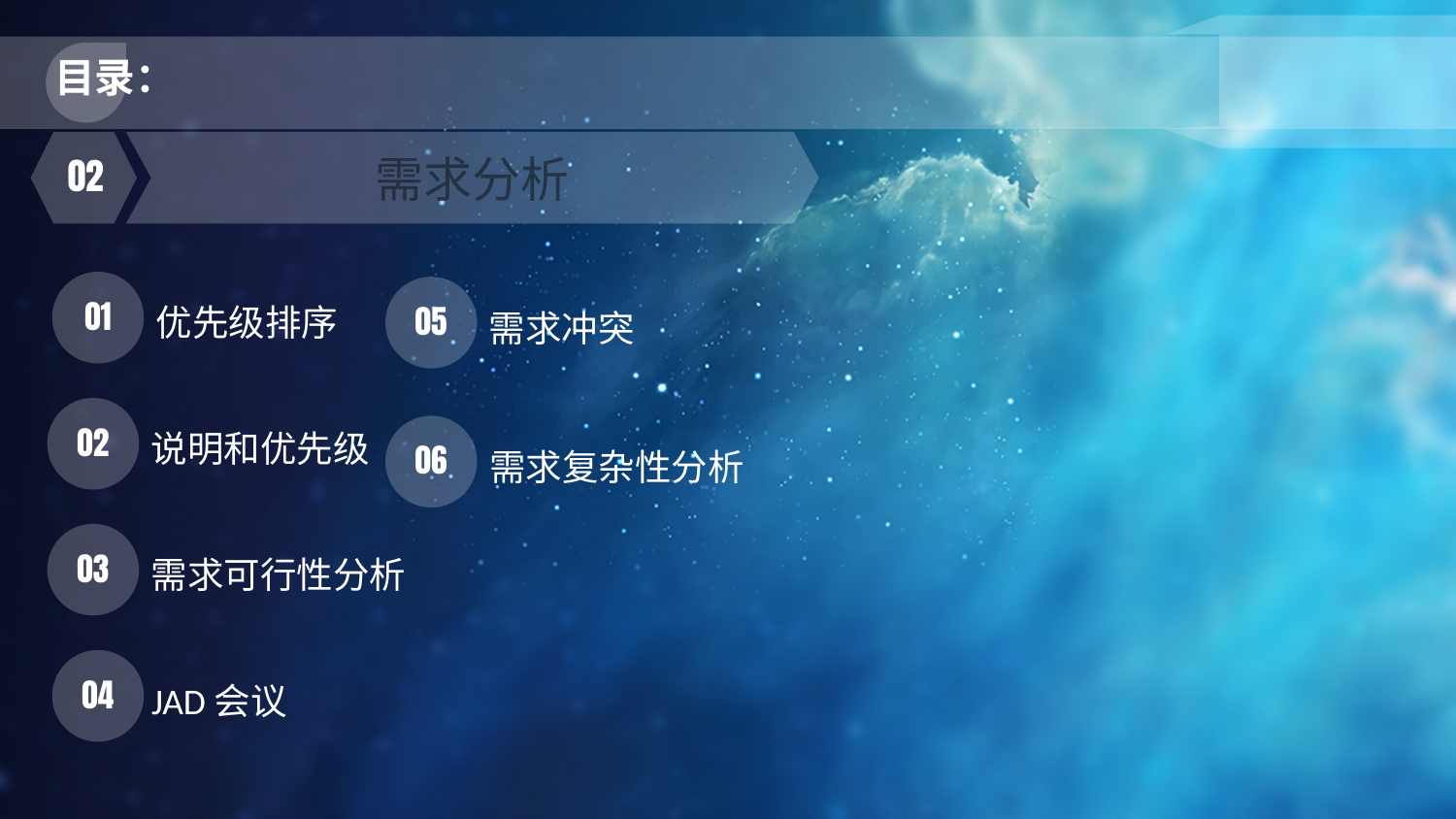

目录：

02
需求分析
01
优先级排序
05
需求冲突
02
说明和优先级
06
需求复杂性分析
03
需求可行性分析
04
JAD会议